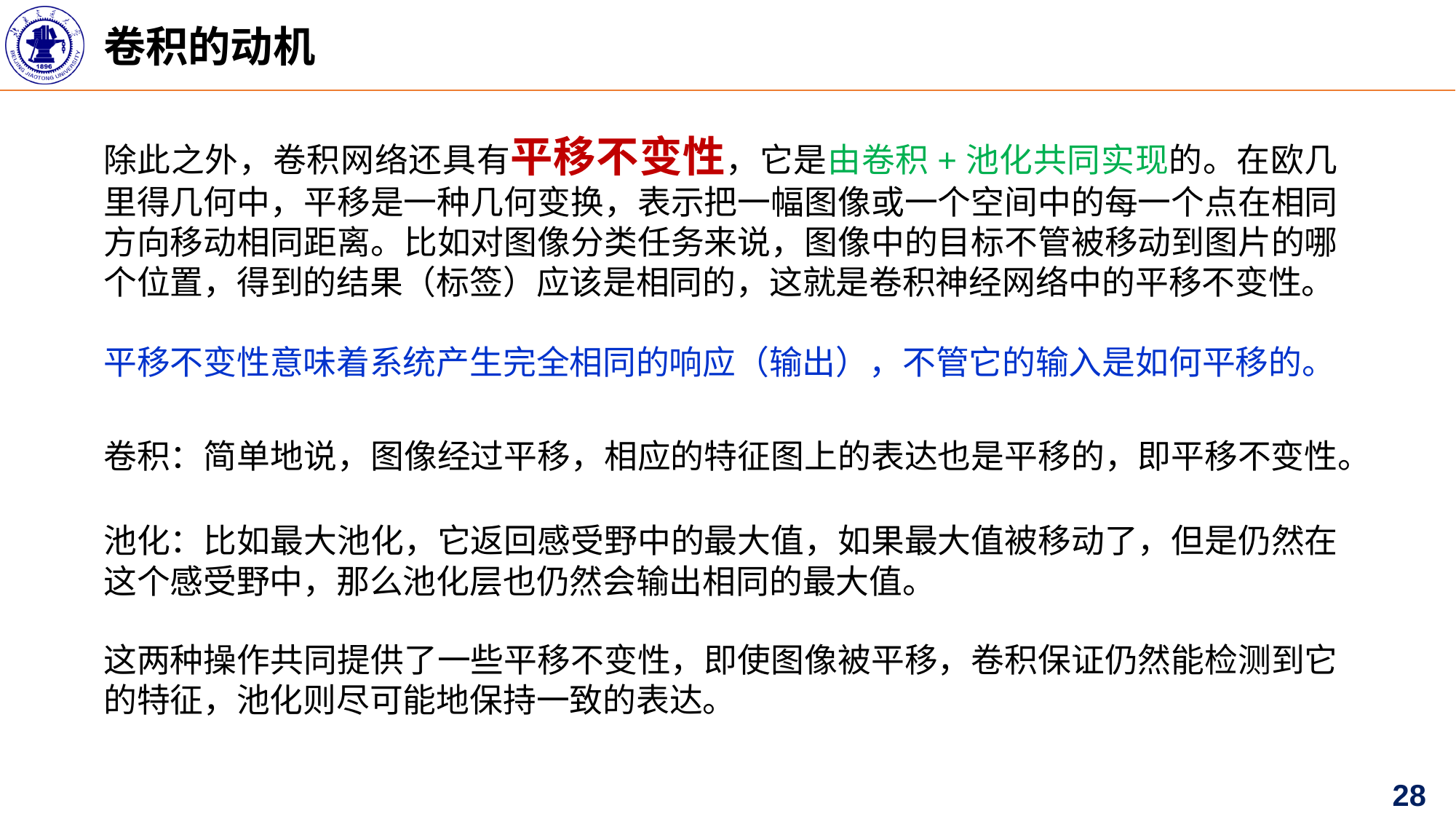

卷积的动机
除此之外，卷积网络还具有平移不变性，它是由卷积+池化共同实现的。在欧几里得几何中，平移是一种几何变换，表示把一幅图像或一个空间中的每一个点在相同方向移动相同距离。比如对图像分类任务来说，图像中的目标不管被移动到图片的哪个位置，得到的结果（标签）应该是相同的，这就是卷积神经网络中的平移不变性。

平移不变性意味着系统产生完全相同的响应（输出），不管它的输入是如何平移的。
卷积：简单地说，图像经过平移，相应的特征图上的表达也是平移的，即平移不变性。
池化：比如最大池化，它返回感受野中的最大值，如果最大值被移动了，但是仍然在这个感受野中，那么池化层也仍然会输出相同的最大值。
这两种操作共同提供了一些平移不变性，即使图像被平移，卷积保证仍然能检测到它的特征，池化则尽可能地保持一致的表达。